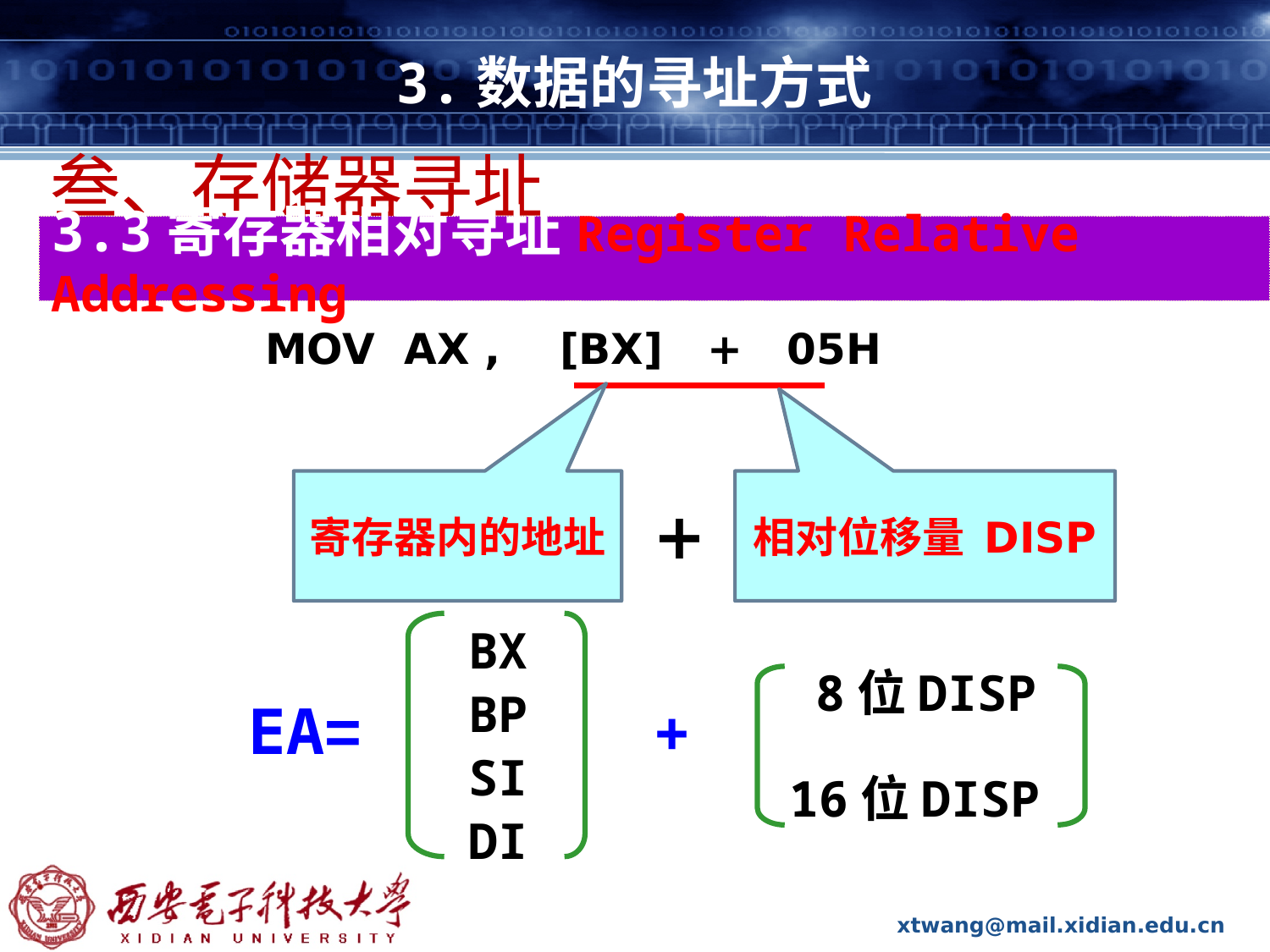

# 3.数据的寻址方式
叁、存储器寻址
3.3寄存器相对寻址Register Relative Addressing
MOV  AX ,    [BX]   +   05H
寄存器内的地址
相对位移量 DISP
+

BX

BP
SI
DI
8位DISP

16位DISP
EA=
+